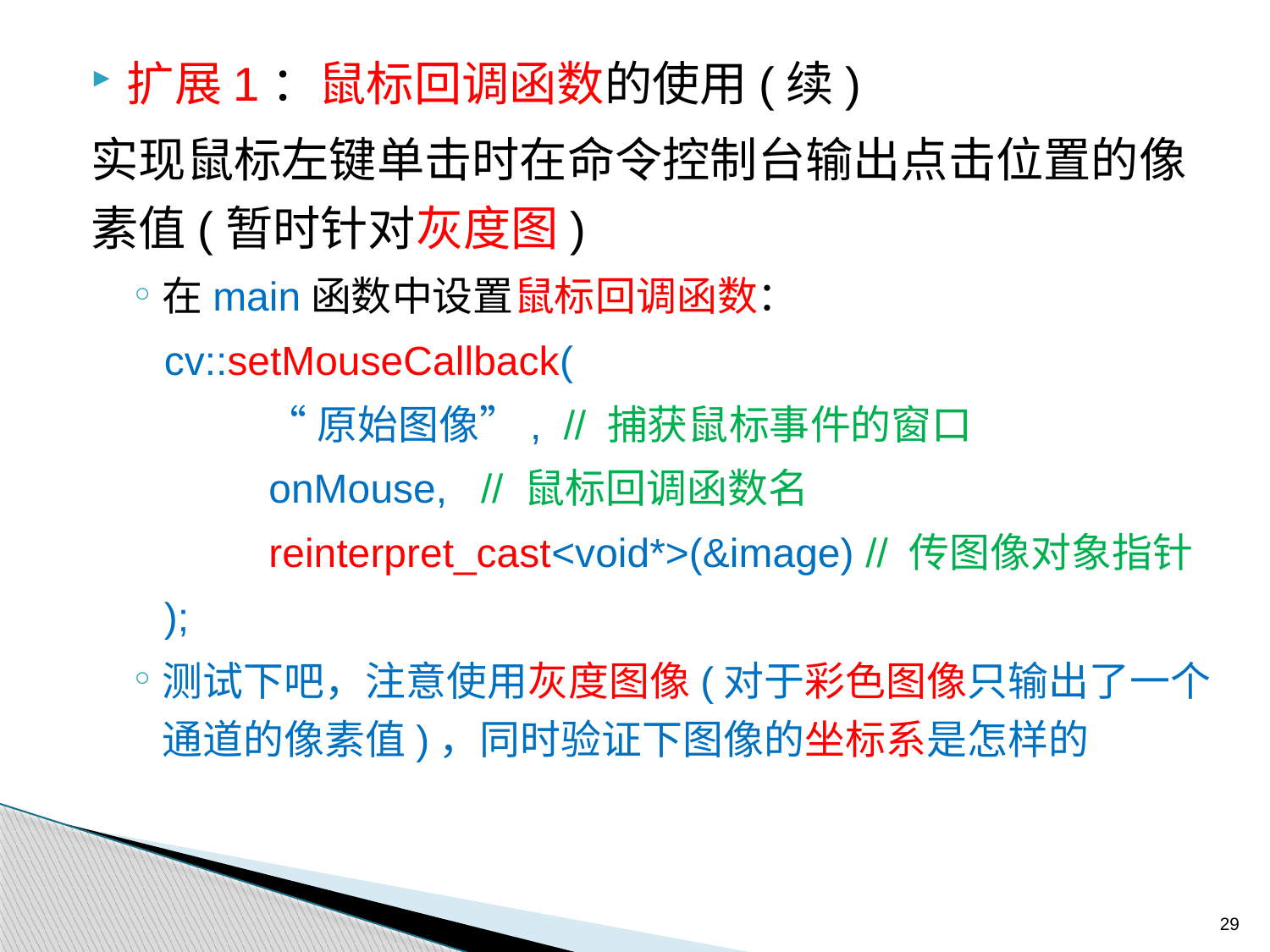

扩展1：鼠标回调函数的使用(续)
实现鼠标左键单击时在命令控制台输出点击位置的像素值(暂时针对灰度图)
在main函数中设置鼠标回调函数：
   cv::setMouseCallback(
	 “原始图像”,  // 捕获鼠标事件的窗口
	 onMouse,   // 鼠标回调函数名
	 reinterpret_cast<void*>(&image) // 传图像对象指针
   );
测试下吧，注意使用灰度图像(对于彩色图像只输出了一个通道的像素值)，同时验证下图像的坐标系是怎样的
29